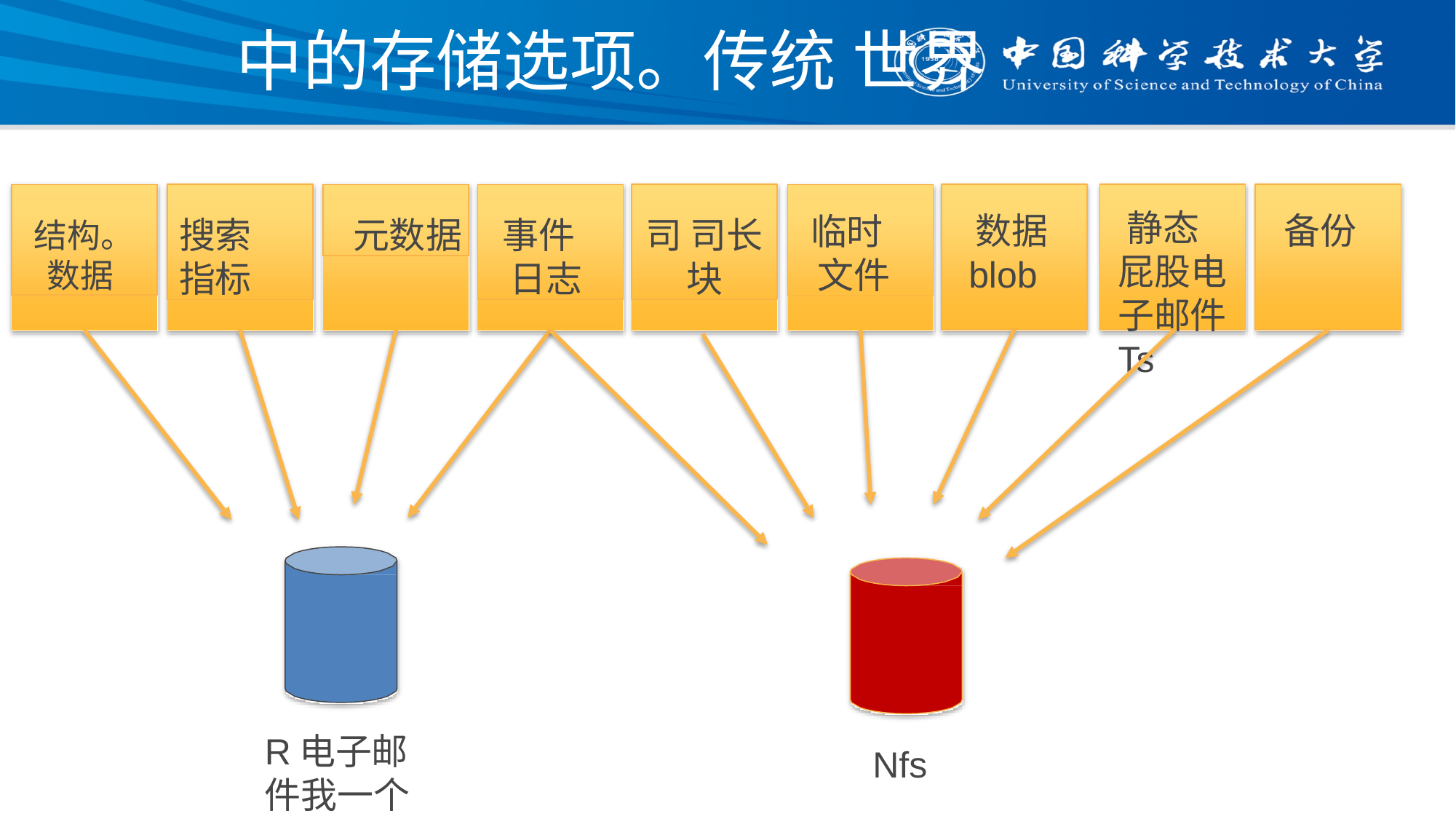

# 中的存储选项。传统 世界

搜索
指标

司 司长
块

结构。 数据

元数据

事件
日志

临时
文件
静态
屁股电子邮件Ts
数据 blob
备份

R电子邮件我一个Tion铝
数据库
Nfs